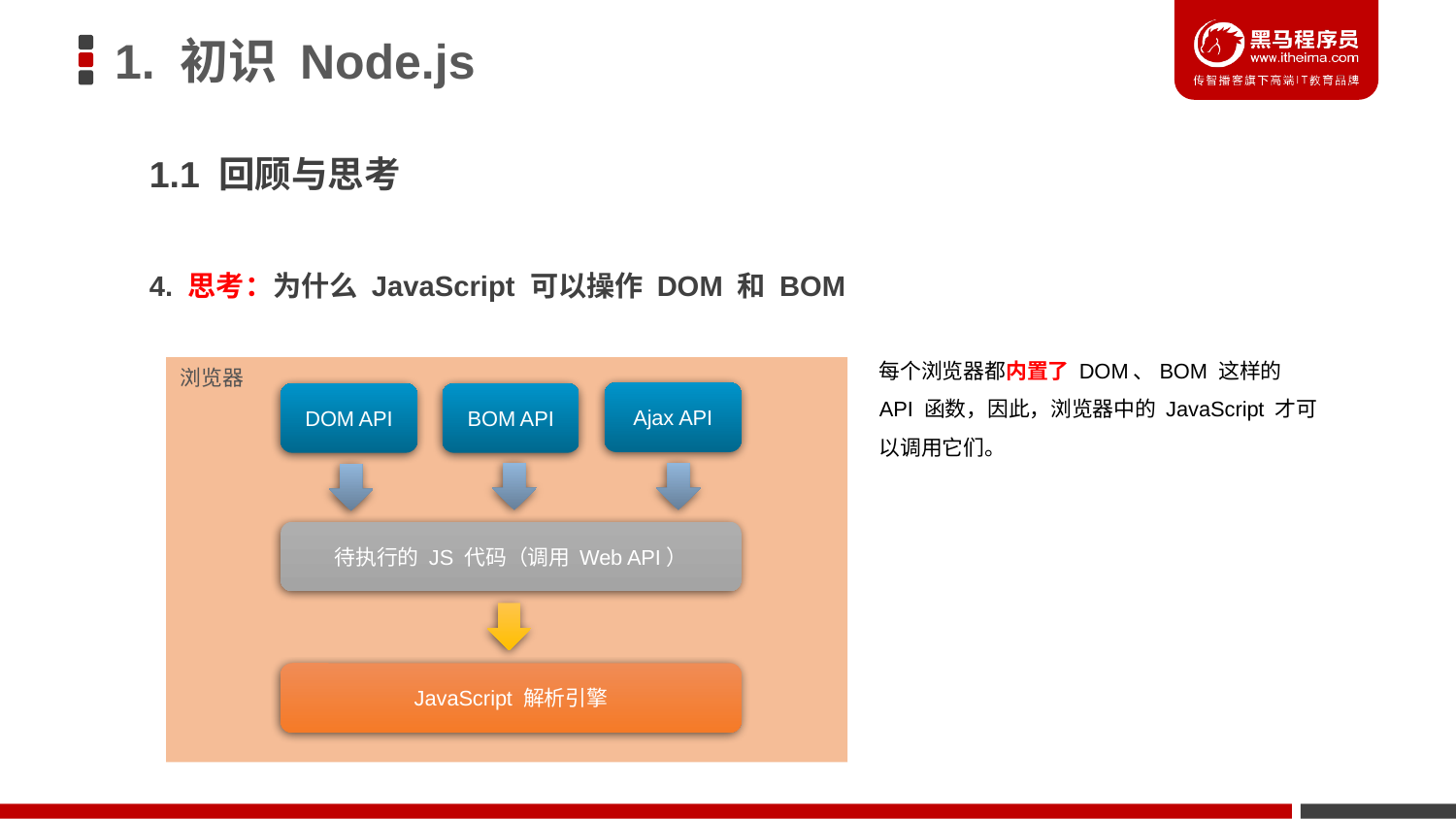

# 1. 初识 Node.js
1.1 回顾与思考
4. 思考：为什么 JavaScript 可以操作 DOM 和 BOM
每个浏览器都内置了 DOM、BOM 这样的 API 函数，因此，浏览器中的 JavaScript 才可以调用它们。
浏览器
Ajax API
DOM API
BOM API

待执行的 JS 代码（调用 Web API）

JavaScript 解析引擎